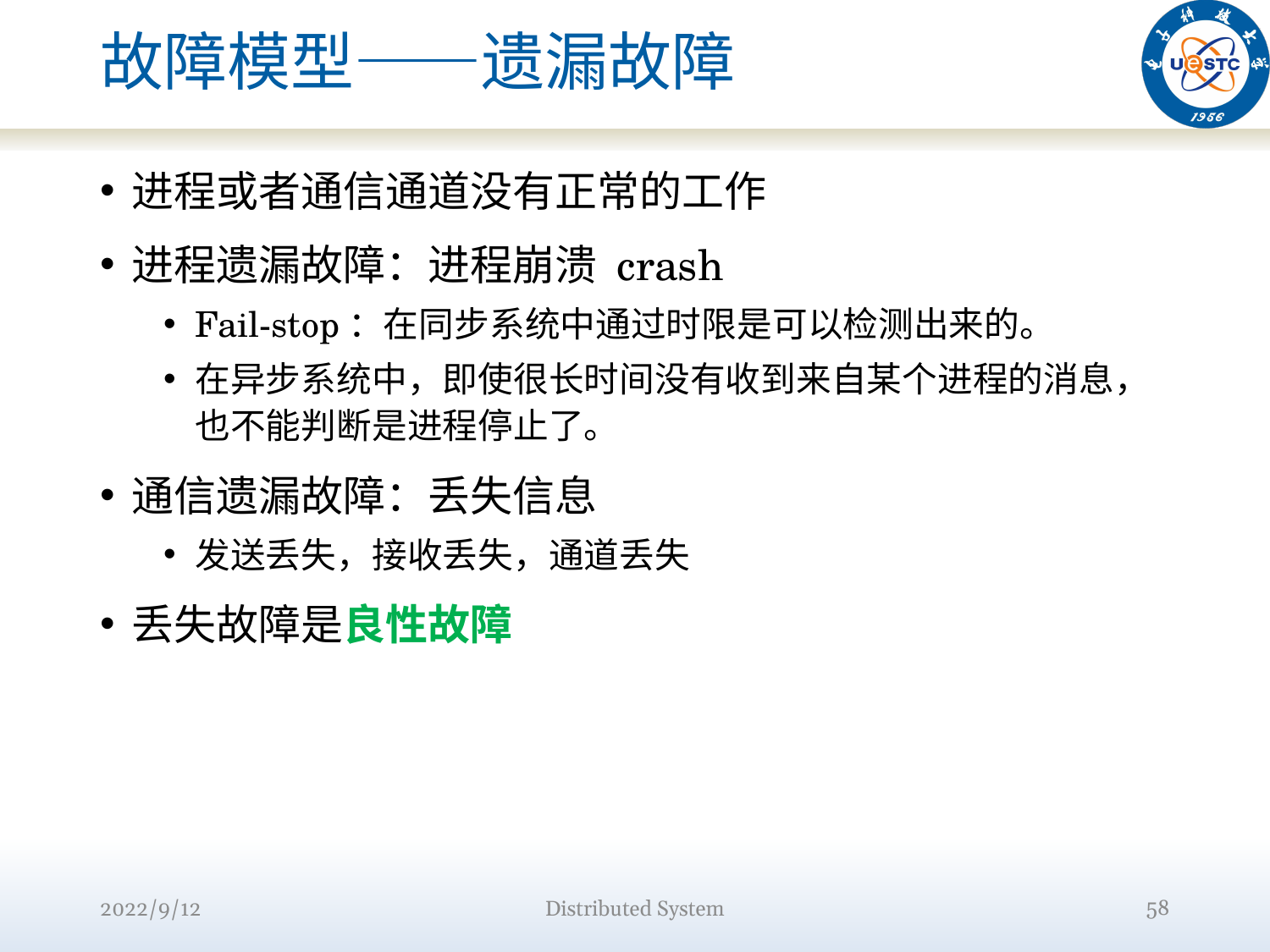

# 故障模型——遗漏故障
进程或者通信通道没有正常的工作
进程遗漏故障：进程崩溃 crash
Fail-stop：在同步系统中通过时限是可以检测出来的。
在异步系统中，即使很长时间没有收到来自某个进程的消息，也不能判断是进程停止了。
通信遗漏故障：丢失信息
发送丢失，接收丢失，通道丢失
丢失故障是良性故障
2022/9/12
Distributed System
58